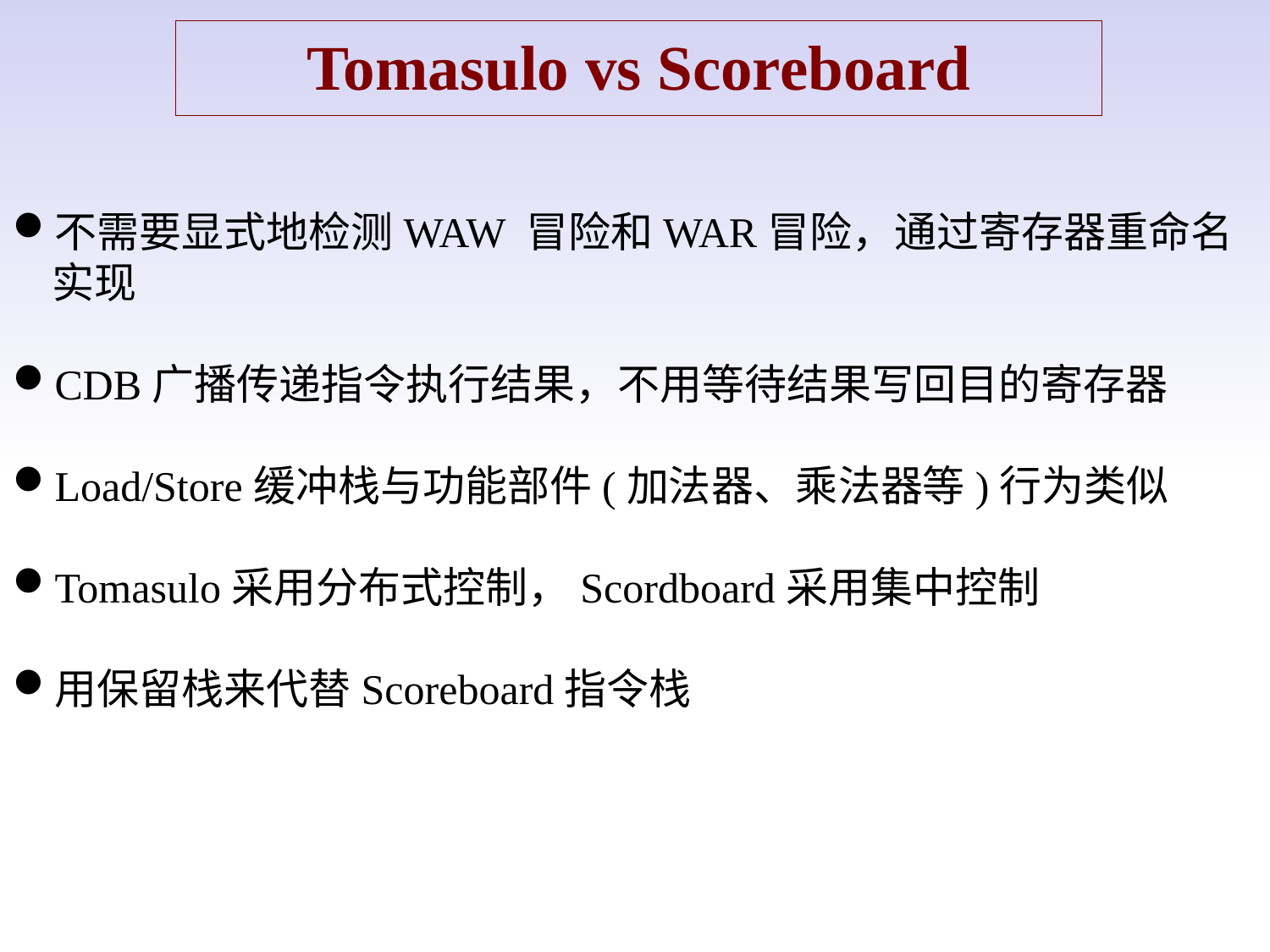

Tomasulo vs Scoreboard
不需要显式地检测WAW 冒险和WAR冒险，通过寄存器重命名实现

CDB广播传递指令执行结果，不用等待结果写回目的寄存器

Load/Store缓冲栈与功能部件(加法器、乘法器等)行为类似

Tomasulo采用分布式控制，Scordboard采用集中控制

用保留栈来代替Scoreboard指令栈